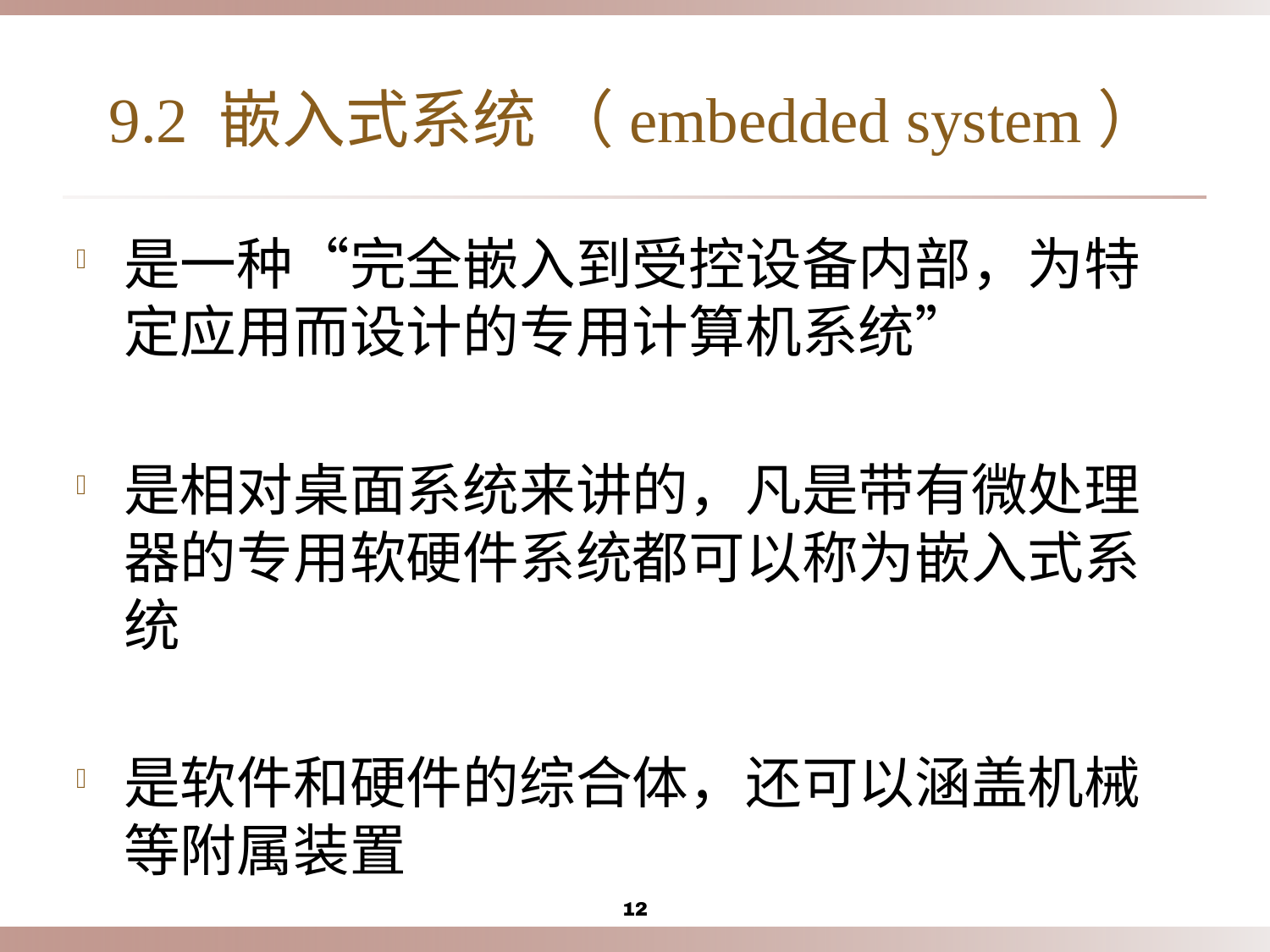

# 9.2 嵌入式系统 （embedded system）
是一种“完全嵌入到受控设备内部，为特定应用而设计的专用计算机系统”

是相对桌面系统来讲的，凡是带有微处理器的专用软硬件系统都可以称为嵌入式系统

是软件和硬件的综合体，还可以涵盖机械等附属装置

12